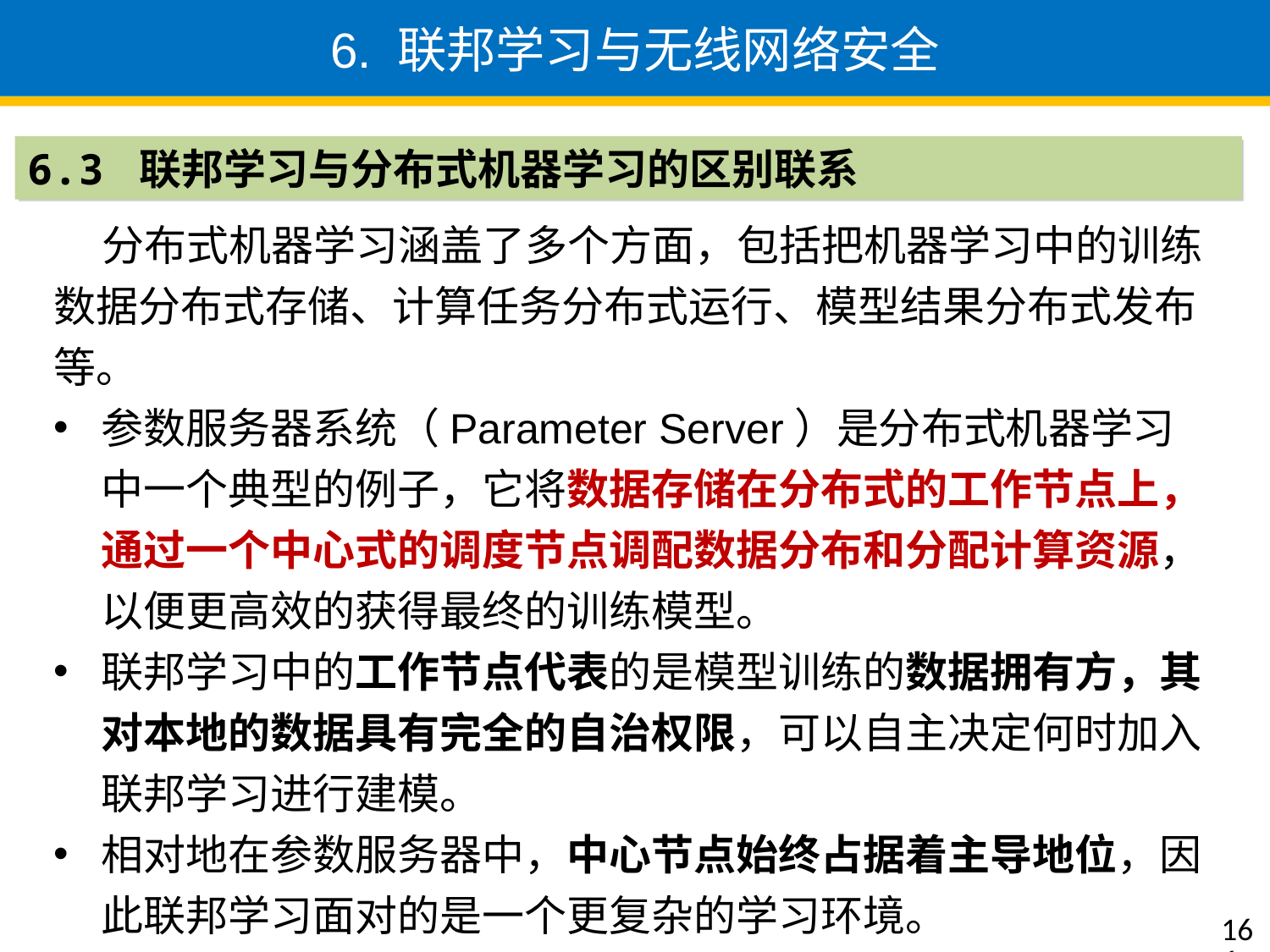

6. 联邦学习与无线网络安全
6.3 联邦学习与分布式机器学习的区别联系
    分布式机器学习涵盖了多个方面，包括把机器学习中的训练数据分布式存储、计算任务分布式运行、模型结果分布式发布等。
参数服务器系统（Parameter Server）是分布式机器学习中一个典型的例子，它将数据存储在分布式的工作节点上，通过一个中心式的调度节点调配数据分布和分配计算资源，以便更高效的获得最终的训练模型。
联邦学习中的工作节点代表的是模型训练的数据拥有方，其对本地的数据具有完全的自治权限，可以自主决定何时加入联邦学习进行建模。
相对地在参数服务器中，中心节点始终占据着主导地位，因此联邦学习面对的是一个更复杂的学习环境。
数据传输隐私威胁
166